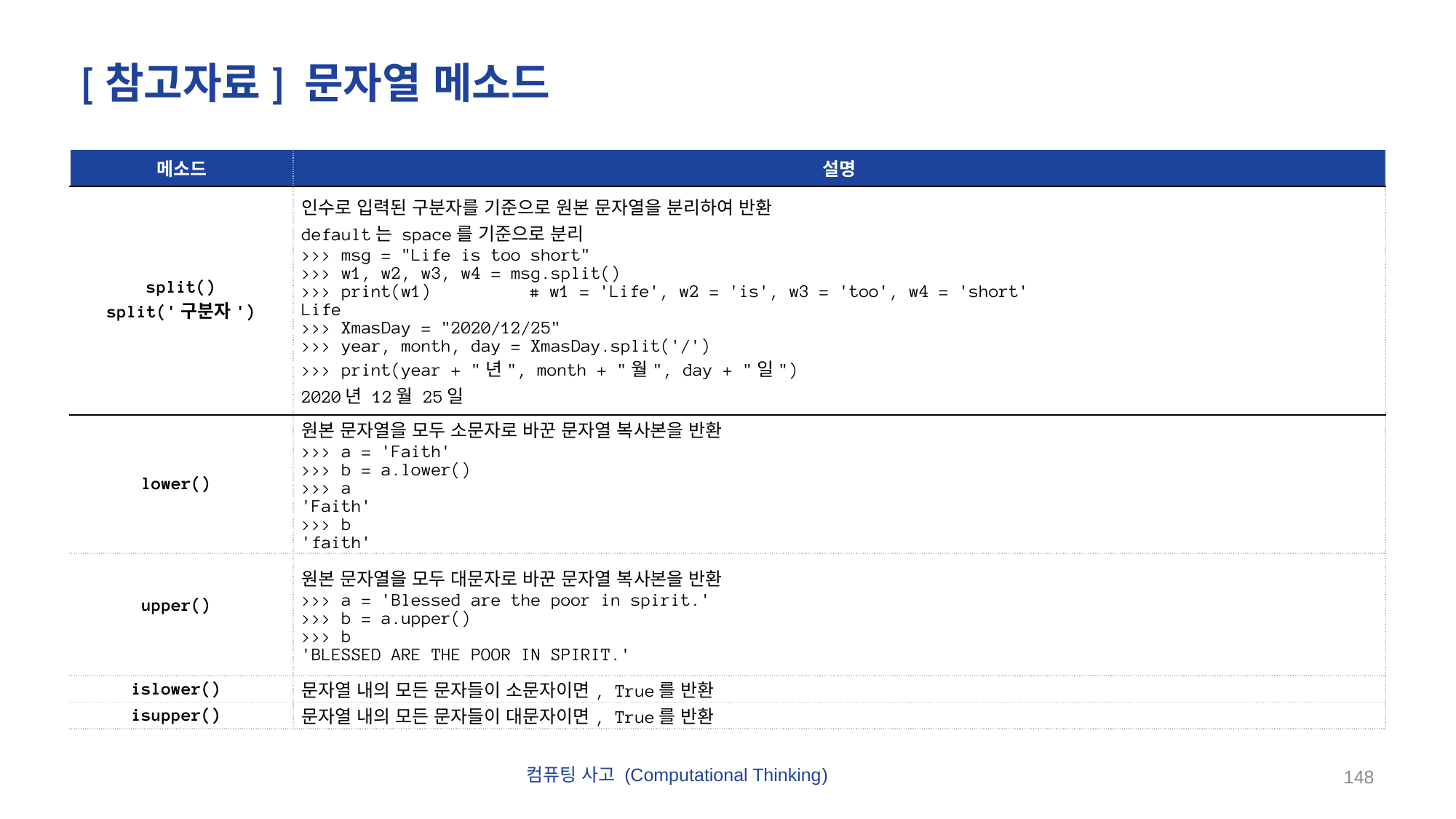

# [참고자료] 문자열 메소드
| 메소드 | 설명 |
| --- | --- |
| split() split('구분자') | 인수로 입력된 구분자를 기준으로 원본 문자열을 분리하여 반환 default는 space를 기준으로 분리 >>> msg = "Life is too short" >>> w1, w2, w3, w4 = msg.split() >>> print(w1) # w1 = 'Life', w2 = 'is', w3 = 'too', w4 = 'short' Life >>> XmasDay = "2020/12/25" >>> year, month, day = XmasDay.split('/') >>> print(year + "년", month + "월", day + "일") 2020년 12월 25일 |
| lower() | 원본 문자열을 모두 소문자로 바꾼 문자열 복사본을 반환  >>> a = 'Faith' >>> b = a.lower() >>> a 'Faith' >>> b 'faith' |
| upper() | 원본 문자열을 모두 대문자로 바꾼 문자열 복사본을 반환  >>> a = 'Blessed are the poor in spirit.' >>> b = a.upper() >>> b 'BLESSED ARE THE POOR IN SPIRIT.' |
| islower() | 문자열 내의 모든 문자들이 소문자이면, True를 반환 |
| isupper() | 문자열 내의 모든 문자들이 대문자이면, True를 반환 |